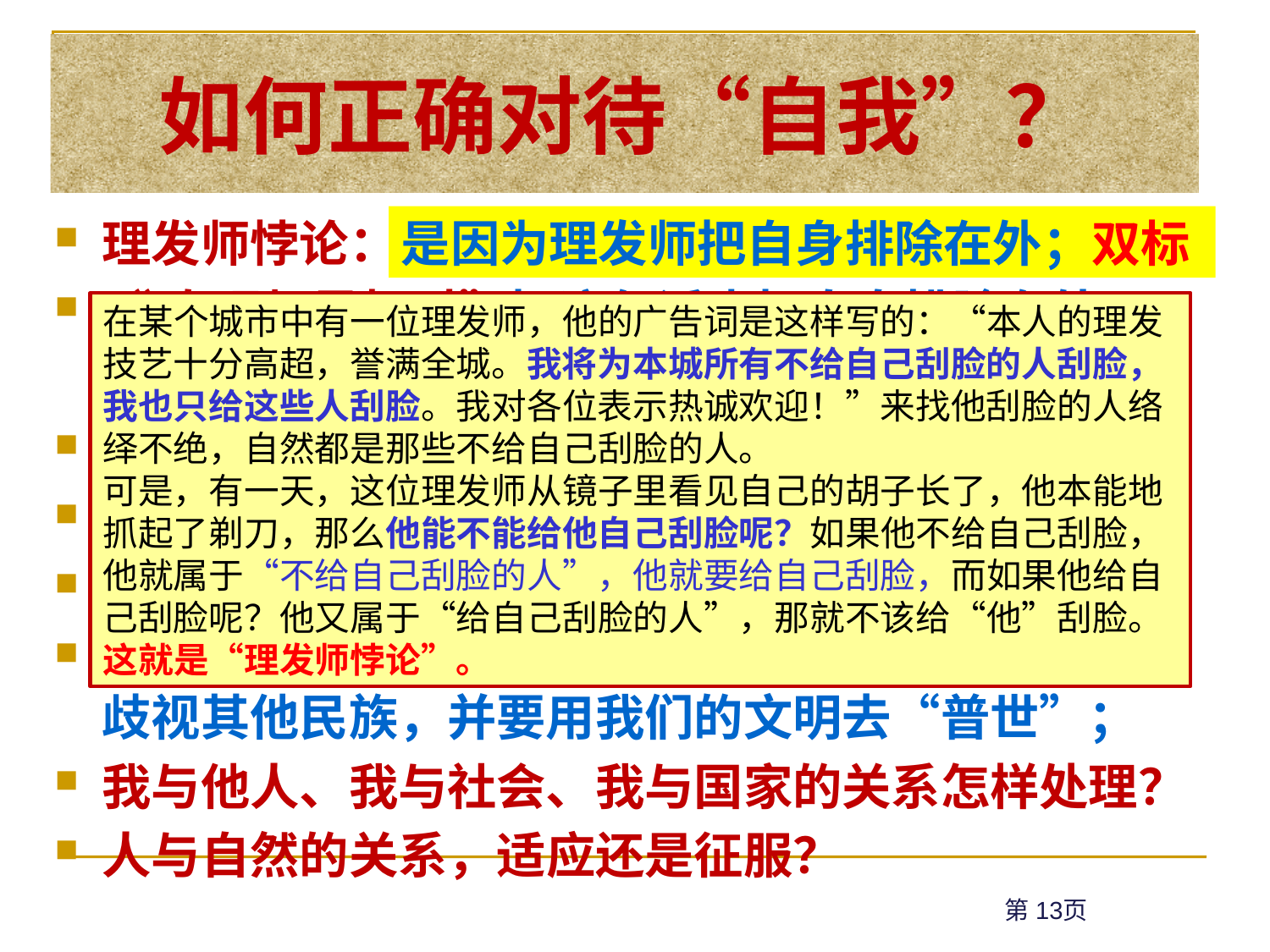

如何正确对待“自我”？
理发师悖论：
“真理都是相对”把这句话也把自身排除在外；
   我们既属于物质世界的存在，又属于意识的主体。
同属物质世界，我们有生命而被区别于物质世界；
同属于生命体，我们有意识而被区别于其他物种；
同属于有文化，我们的文化而被区别于其他文化；
因此我们就无视自然，我们便奴役其他动物，我们歧视其他民族，并要用我们的文明去“普世”；
我与他人、我与社会、我与国家的关系怎样处理？
人与自然的关系，适应还是征服？
是因为理发师把自身排除在外；双标
在某个城市中有一位理发师，他的广告词是这样写的：“本人的理发技艺十分高超，誉满全城。我将为本城所有不给自己刮脸的人刮脸，我也只给这些人刮脸。我对各位表示热诚欢迎！”来找他刮脸的人络绎不绝，自然都是那些不给自己刮脸的人。
可是，有一天，这位理发师从镜子里看见自己的胡子长了，他本能地抓起了剃刀，那么他能不能给他自己刮脸呢？如果他不给自己刮脸，他就属于“不给自己刮脸的人”，他就要给自己刮脸，而如果他给自己刮脸呢？他又属于“给自己刮脸的人”，那就不该给“他”刮脸。
这就是“理发师悖论”。
第13页